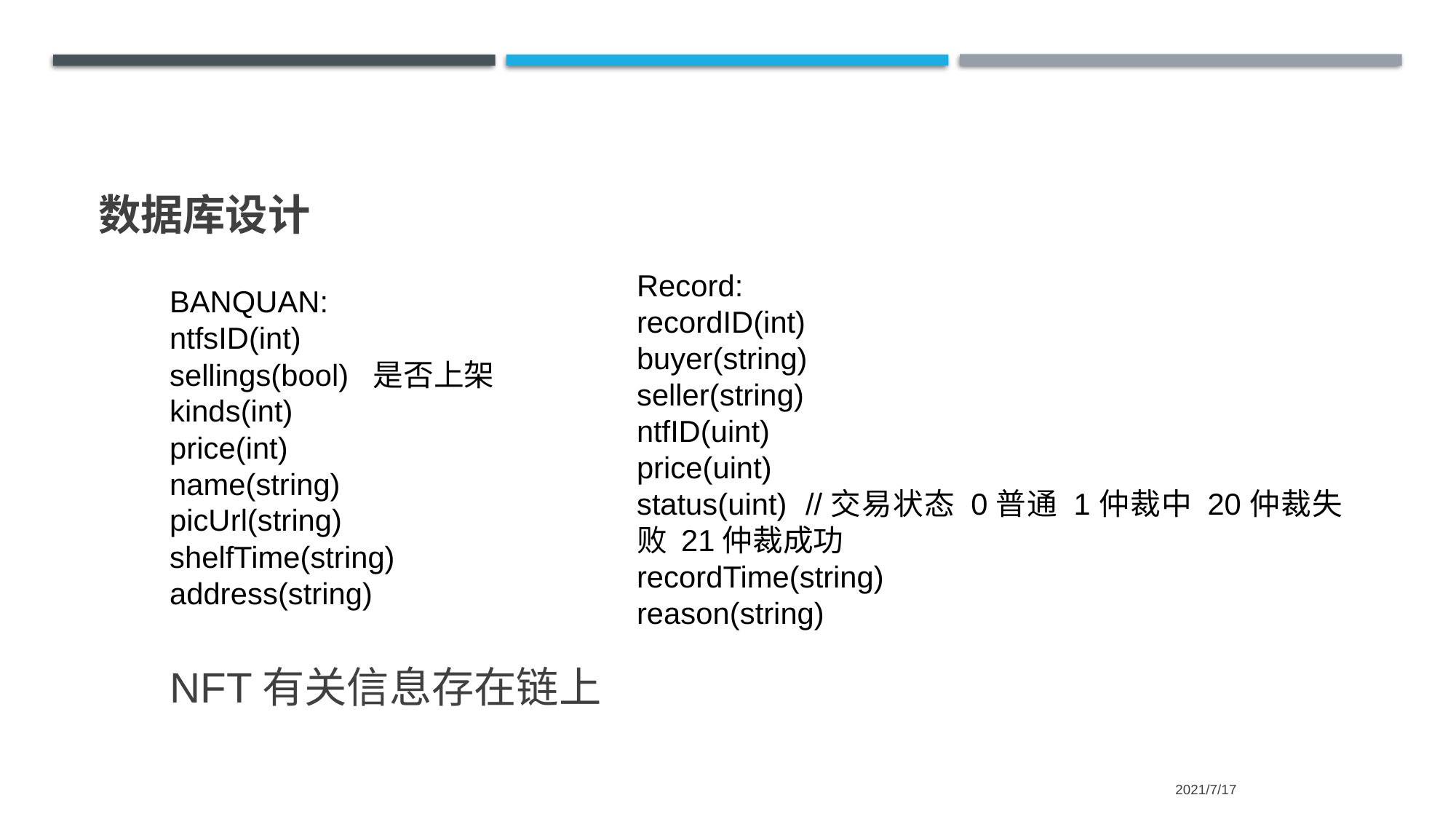

数据库设计
Record:
recordID(int)
buyer(string)
seller(string)
ntfID(uint)
price(uint)
status(uint)  //交易状态 0普通 1仲裁中 20仲裁失败 21仲裁成功
recordTime(string)
reason(string)
BANQUAN:
ntfsID(int)
sellings(bool)  是否上架
kinds(int)
price(int)
name(string)
picUrl(string)
shelfTime(string)
address(string)
# NFT有关信息存在链上
2021/7/17